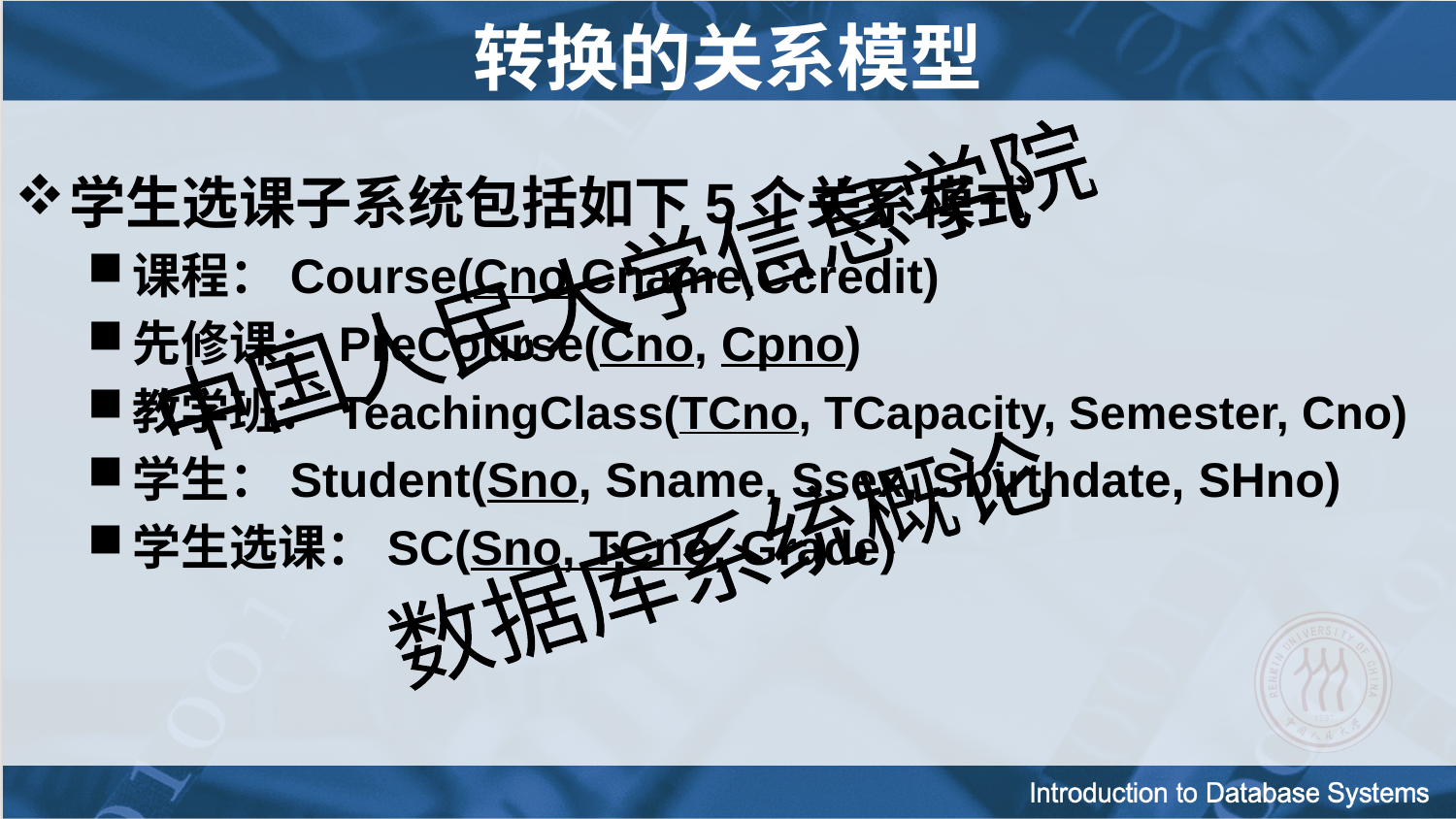

# 转换的关系模型
学生选课子系统包括如下5个关系模式
课程：Course(Cno,Cname,Ccredit)
先修课：PreCourse(Cno, Cpno)
教学班：TeachingClass(TCno, TCapacity, Semester, Cno)
学生：Student(Sno, Sname, Ssex, Sbirthdate, SHno)
学生选课：SC(Sno, TCno, Grade)